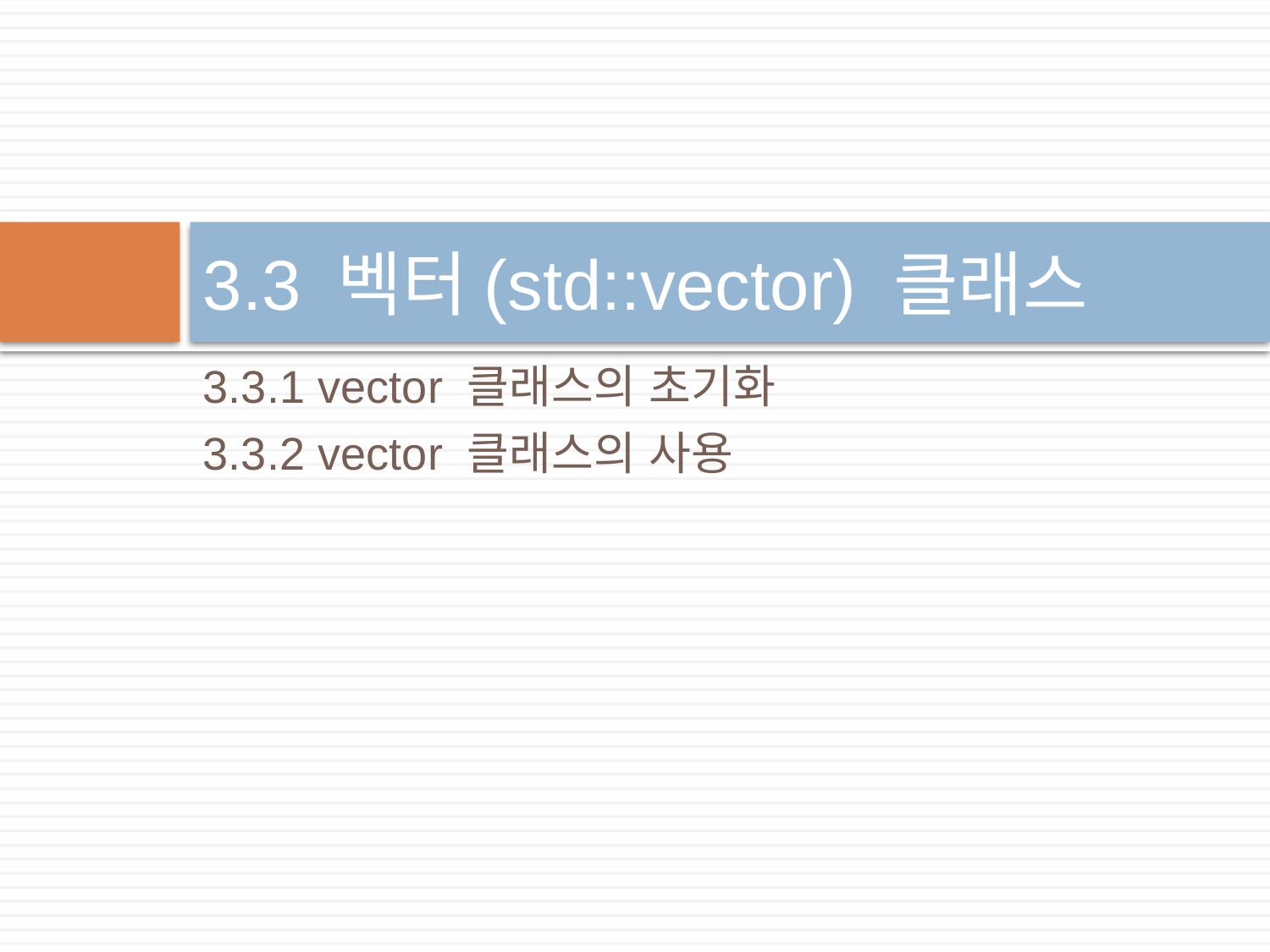

# 3.3 벡터(std::vector) 클래스
3.3.1 vector 클래스의 초기화
3.3.2 vector 클래스의 사용